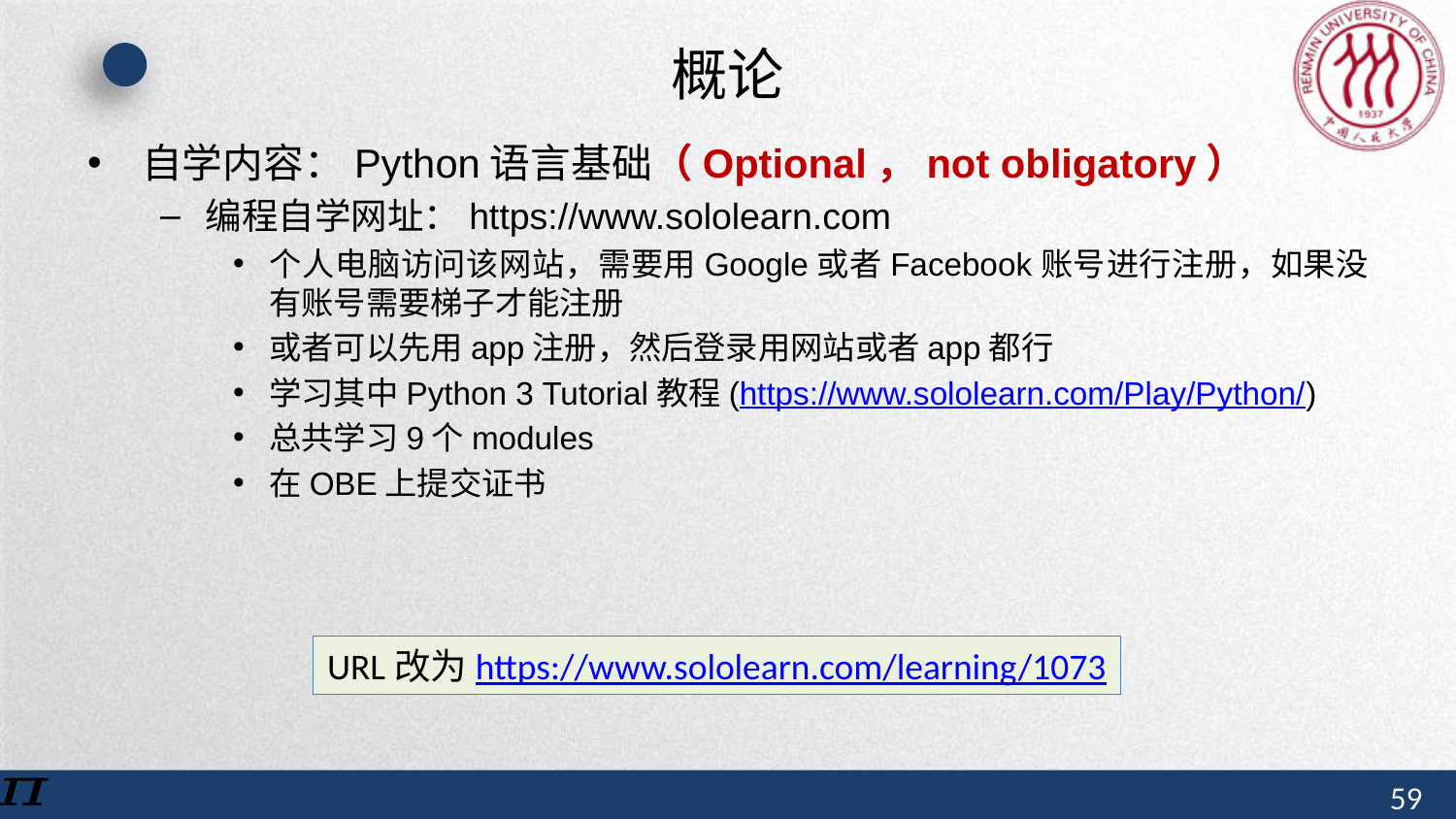

# 概论
自学内容：Python语言基础（Optional，not obligatory）
编程自学网址：https://www.sololearn.com
个人电脑访问该网站，需要用Google或者Facebook账号进行注册，如果没有账号需要梯子才能注册
或者可以先用app注册，然后登录用网站或者app都行
学习其中Python 3 Tutorial教程(https://www.sololearn.com/Play/Python/)
总共学习9个modules
在OBE上提交证书

URL改为https://www.sololearn.com/learning/1073